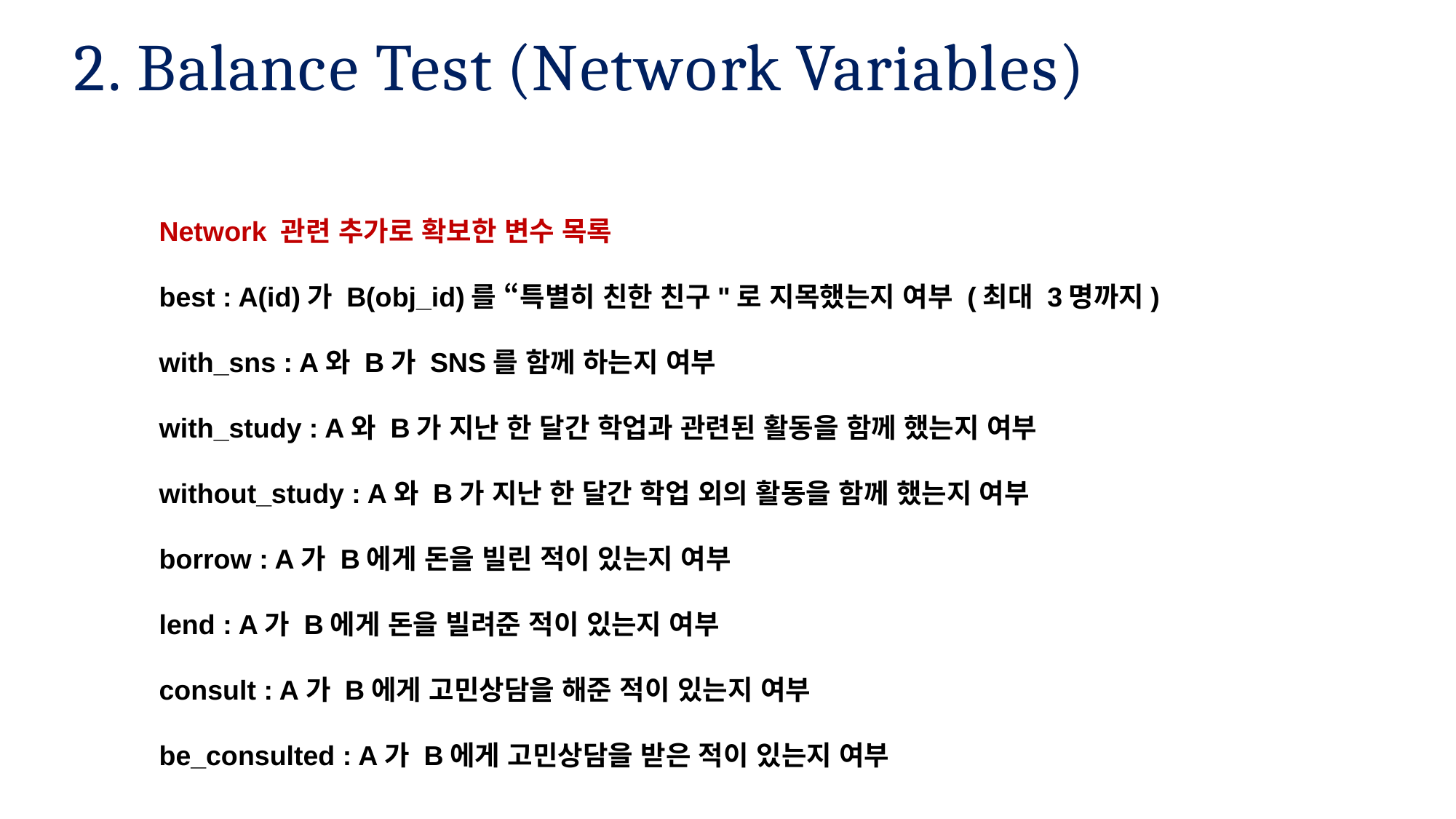

2. Balance Test (Network Variables)
Network 관련 추가로 확보한 변수 목록
best : A(id)가 B(obj_id)를 “특별히 친한 친구"로 지목했는지 여부 (최대 3명까지)
with_sns : A와 B가 SNS를 함께 하는지 여부
with_study : A와 B가 지난 한 달간 학업과 관련된 활동을 함께 했는지 여부
without_study : A와 B가 지난 한 달간 학업 외의 활동을 함께 했는지 여부
borrow : A가 B에게 돈을 빌린 적이 있는지 여부
lend : A가 B에게 돈을 빌려준 적이 있는지 여부
consult : A가 B에게 고민상담을 해준 적이 있는지 여부
be_consulted : A가 B에게 고민상담을 받은 적이 있는지 여부